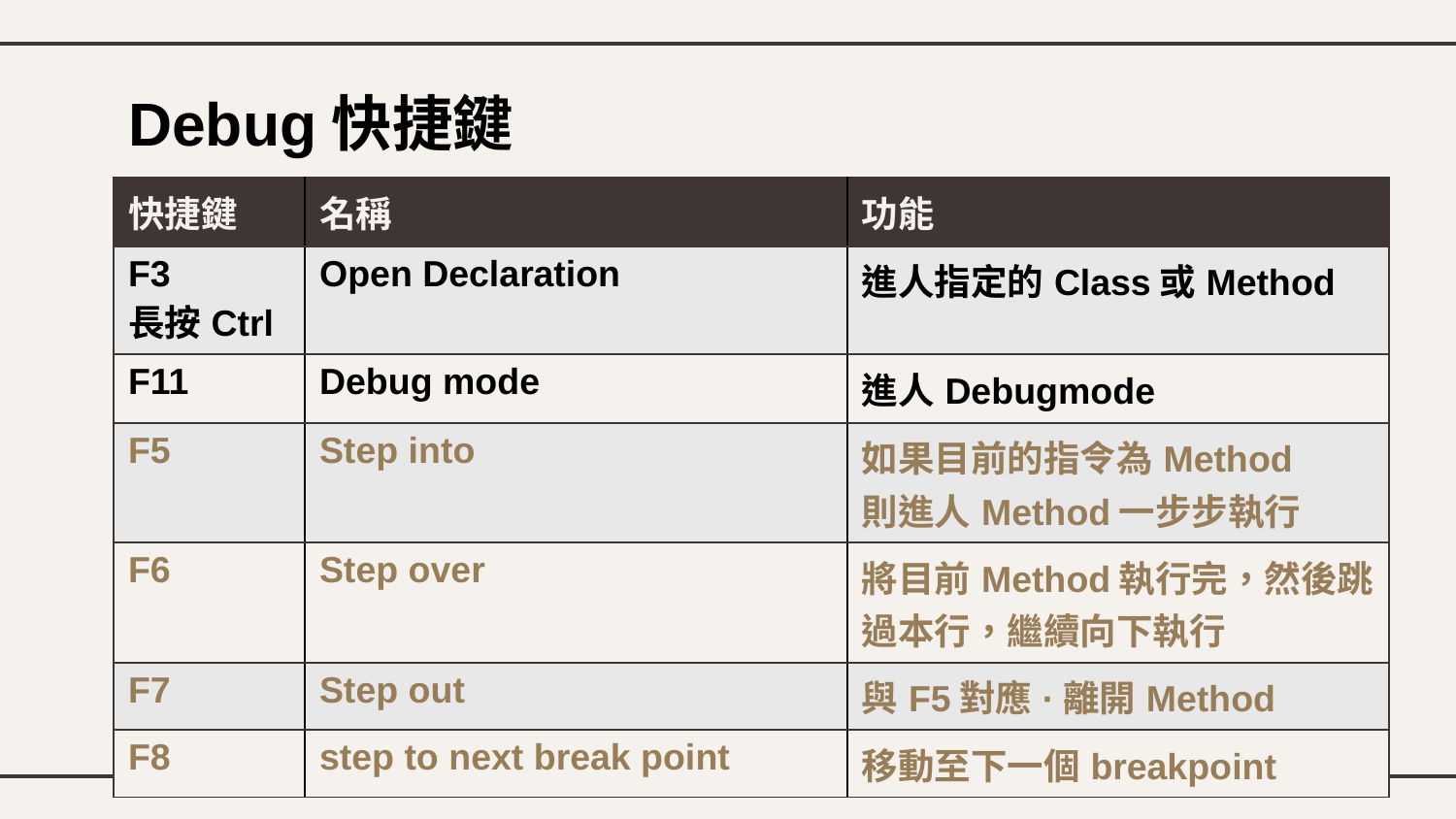

# Debug快捷鍵
| 快捷鍵 | 名稱 | 功能 |
| --- | --- | --- |
| F3 長按Ctrl | Open Declaration | 進人指定的Class或Method |
| F11 | Debug mode | 進人Debugmode |
| F5 | Step into | 如果目前的指令為Method 則進人Method一步步執行 |
| F6 | Step over | 將目前Method執行完，然後跳 過本行，繼續向下執行 |
| F7 | Step out | 與F5對應·離開Method |
| F8 | step to next break point | 移動至下一個breakpoint |